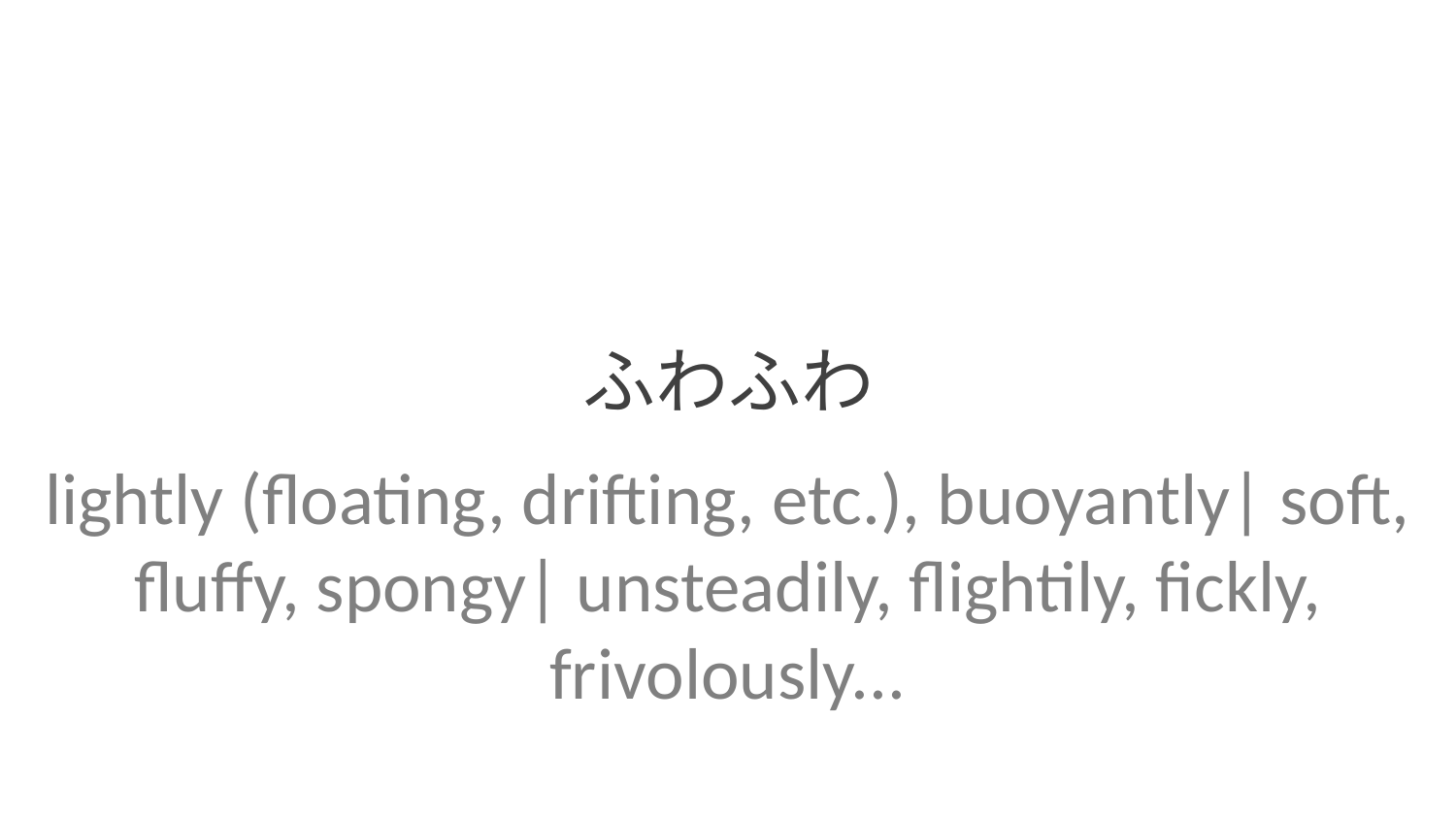

ふわふわ
lightly (floating, drifting, etc.), buoyantly| soft, fluffy, spongy| unsteadily, flightily, fickly, frivolously...